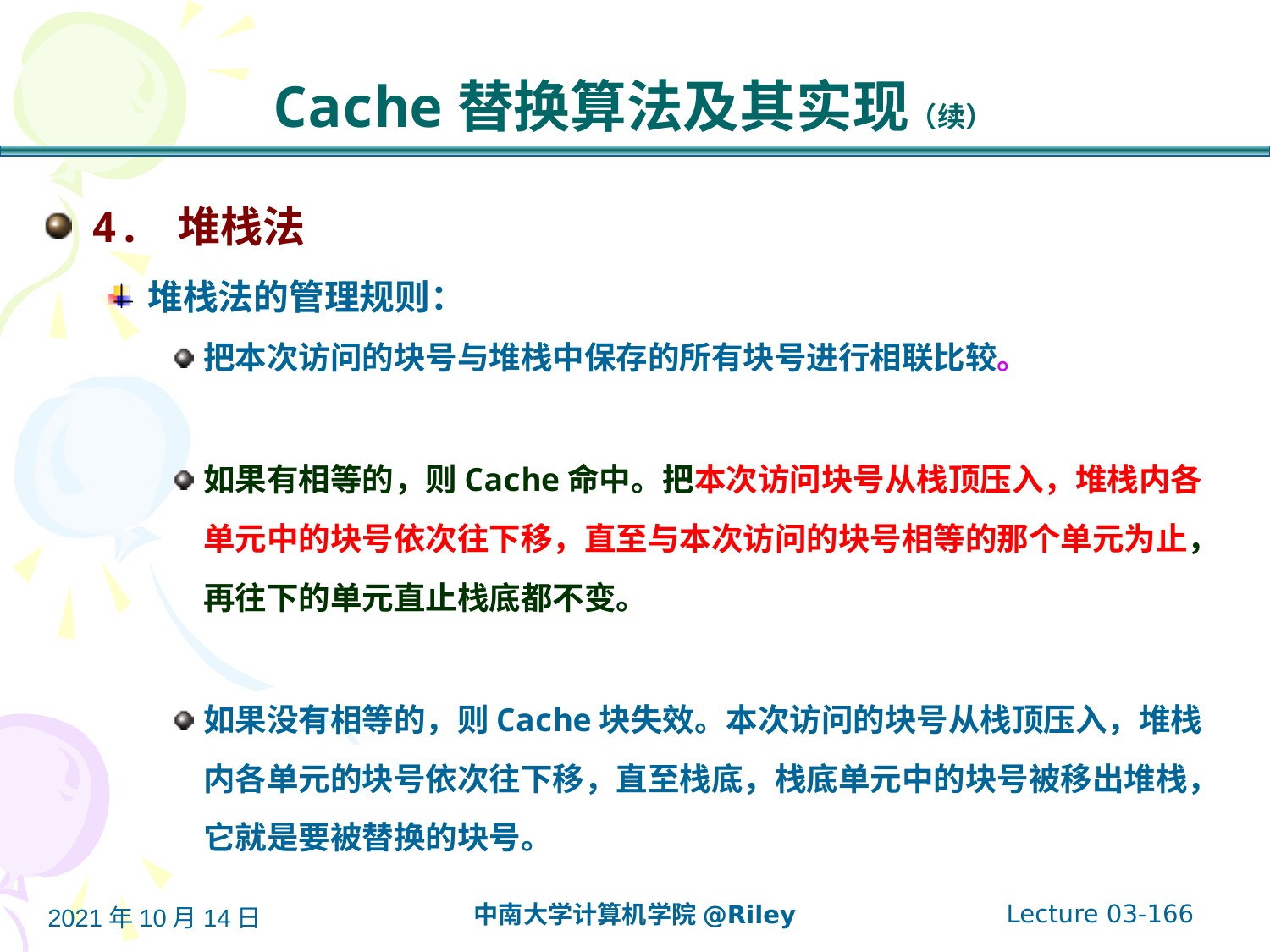

# Cache替换算法及其实现（续）
4. 堆栈法
堆栈法的管理规则：
把本次访问的块号与堆栈中保存的所有块号进行相联比较。

如果有相等的，则Cache命中。把本次访问块号从栈顶压入，堆栈内各单元中的块号依次往下移，直至与本次访问的块号相等的那个单元为止，再往下的单元直止栈底都不变。

如果没有相等的，则Cache块失效。本次访问的块号从栈顶压入，堆栈内各单元的块号依次往下移，直至栈底，栈底单元中的块号被移出堆栈，它就是要被替换的块号。
Lecture 03-166
中南大学计算机学院@Riley
2021年10月14日